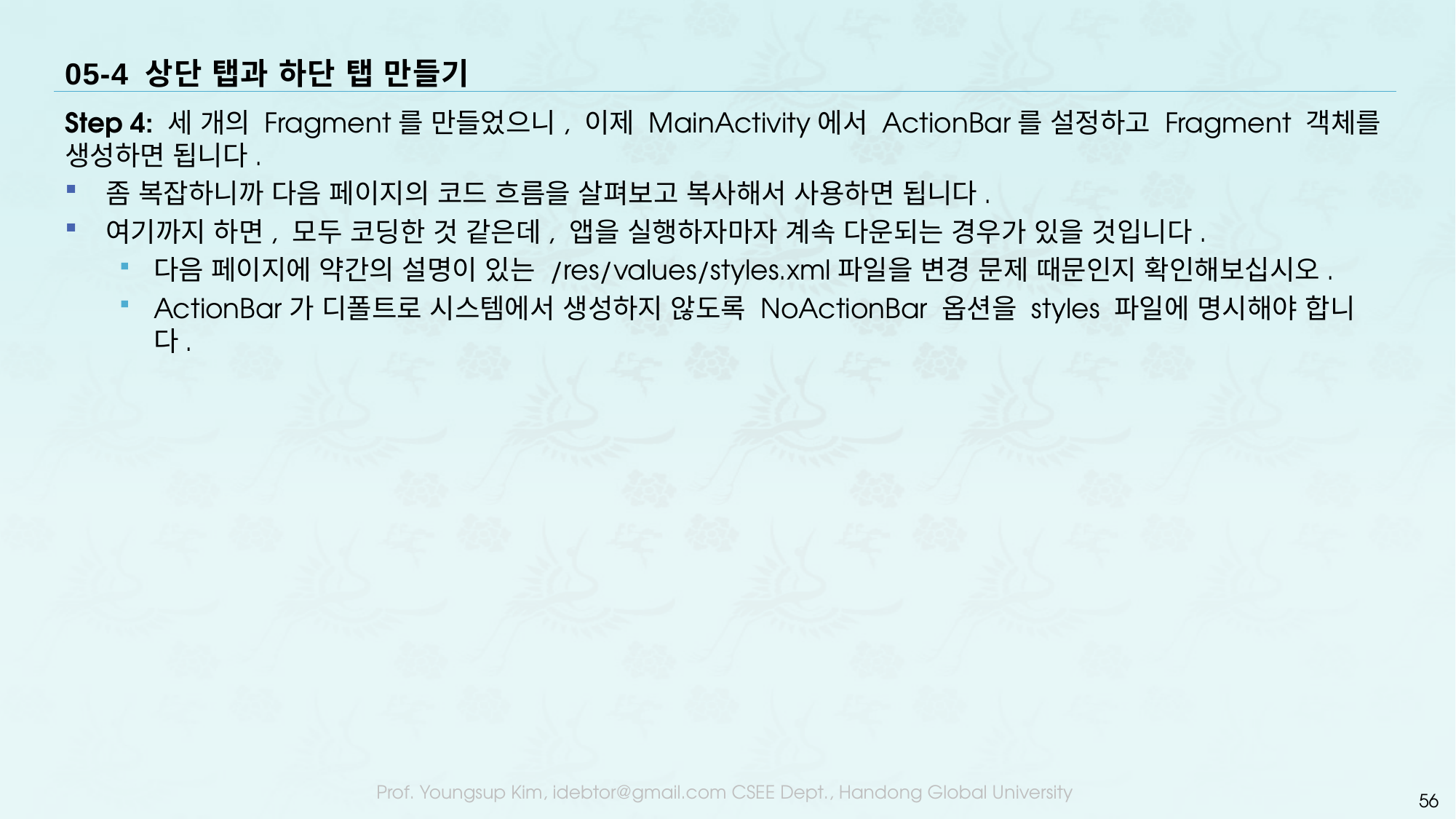

# 05-4 상단 탭과 하단 탭 만들기
Step 4: 세 개의 Fragment를 만들었으니, 이제 MainActivity에서 ActionBar를 설정하고 Fragment 객체를 생성하면 됩니다.
좀 복잡하니까 다음 페이지의 코드 흐름을 살펴보고 복사해서 사용하면 됩니다.
여기까지 하면, 모두 코딩한 것 같은데, 앱을 실행하자마자 계속 다운되는 경우가 있을 것입니다.
다음 페이지에 약간의 설명이 있는 /res/values/styles.xml파일을 변경 문제 때문인지 확인해보십시오.
ActionBar가 디폴트로 시스템에서 생성하지 않도록 NoActionBar 옵션을 styles 파일에 명시해야 합니다.

56